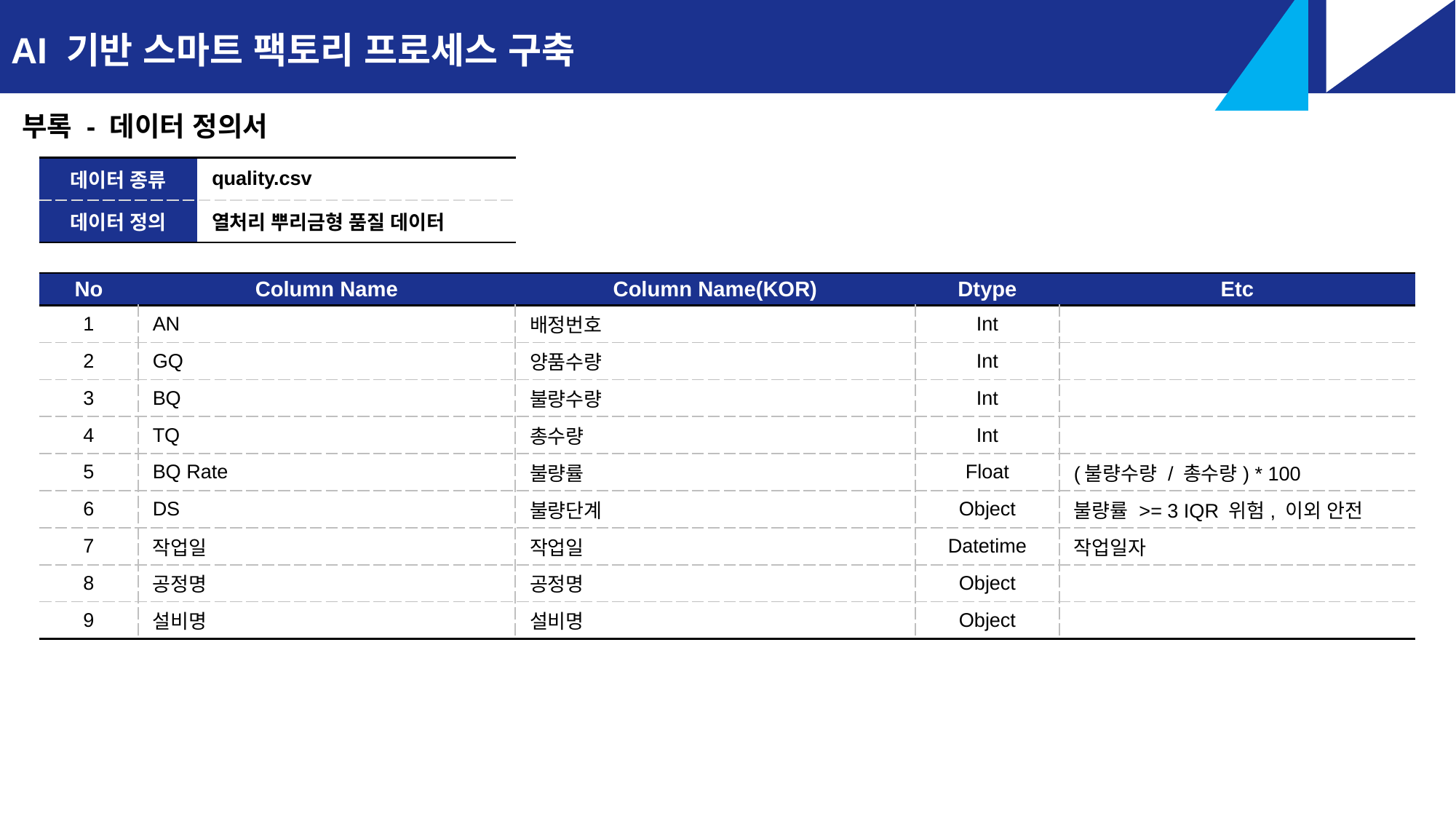

AI 기반 스마트 팩토리 프로세스 구축
부록 - 데이터 정의서
| 데이터 종류 | quality.csv |
| --- | --- |
| 데이터 정의 | 열처리 뿌리금형 품질 데이터 |
| No | Column Name | Column Name(KOR) | Dtype | Etc |
| --- | --- | --- | --- | --- |
| 1 | AN | 배정번호 | Int |  |
| 2 | GQ | 양품수량 | Int |  |
| 3 | BQ | 불량수량 | Int |  |
| 4 | TQ | 총수량 | Int |  |
| 5 | BQ Rate | 불량률 | Float | (불량수량 / 총수량) \* 100 |
| 6 | DS | 불량단계 | Object | 불량률 >= 3 IQR 위험, 이외 안전 |
| 7 | 작업일 | 작업일 | Datetime | 작업일자 |
| 8 | 공정명 | 공정명 | Object |  |
| 9 | 설비명 | 설비명 | Object |  |